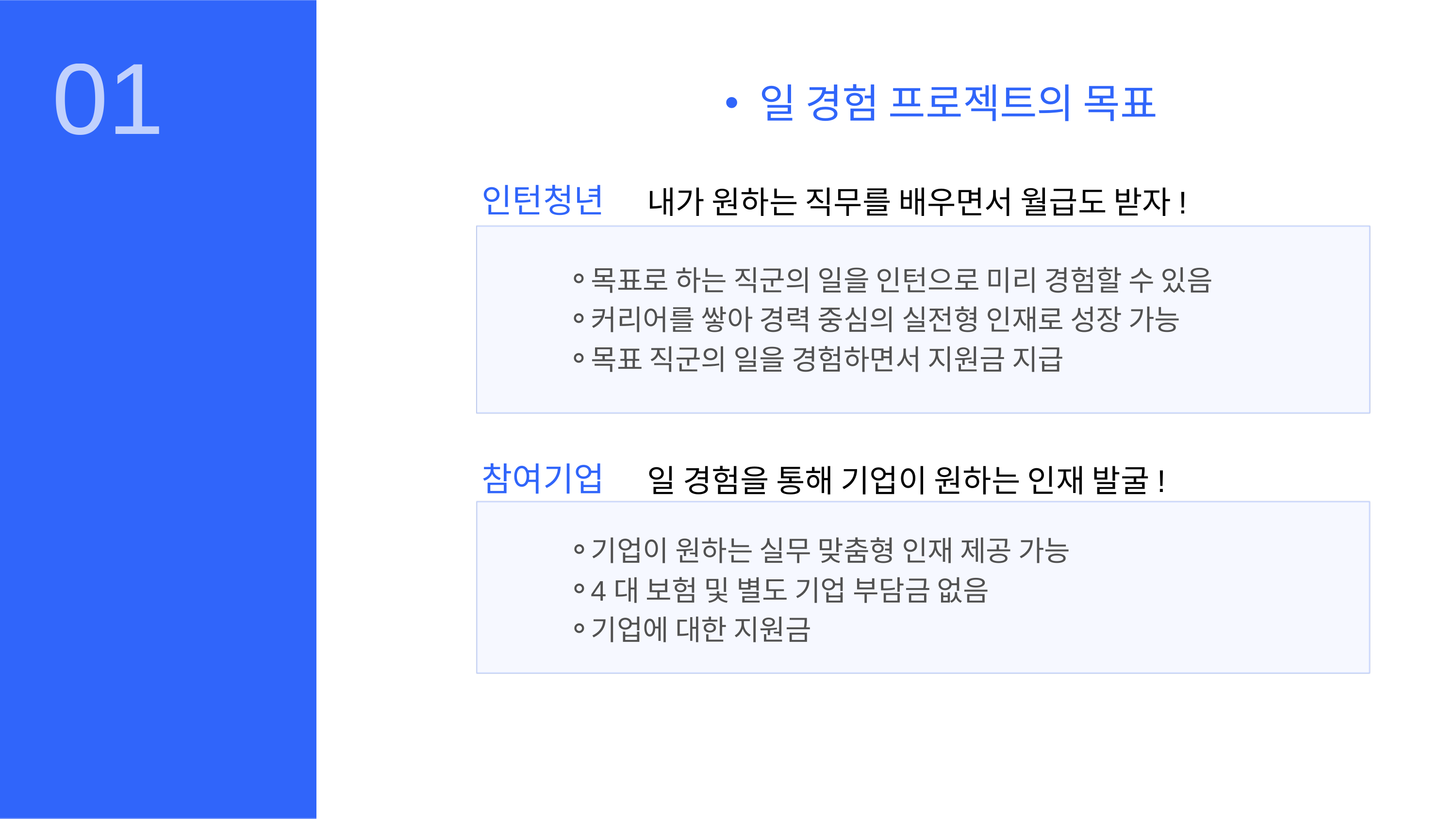

01
일 경험 프로젝트의 목표
인턴청년
내가 원하는 직무를 배우면서 월급도 받자!

목표로 하는 직군의 일을 인턴으로 미리 경험할 수 있음
커리어를 쌓아 경력 중심의 실전형 인재로 성장 가능
목표 직군의 일을 경험하면서 지원금 지급
참여기업
일 경험을 통해 기업이 원하는 인재 발굴!

기업이 원하는 실무 맞춤형 인재 제공 가능
4대 보험 및 별도 기업 부담금 없음
기업에 대한 지원금